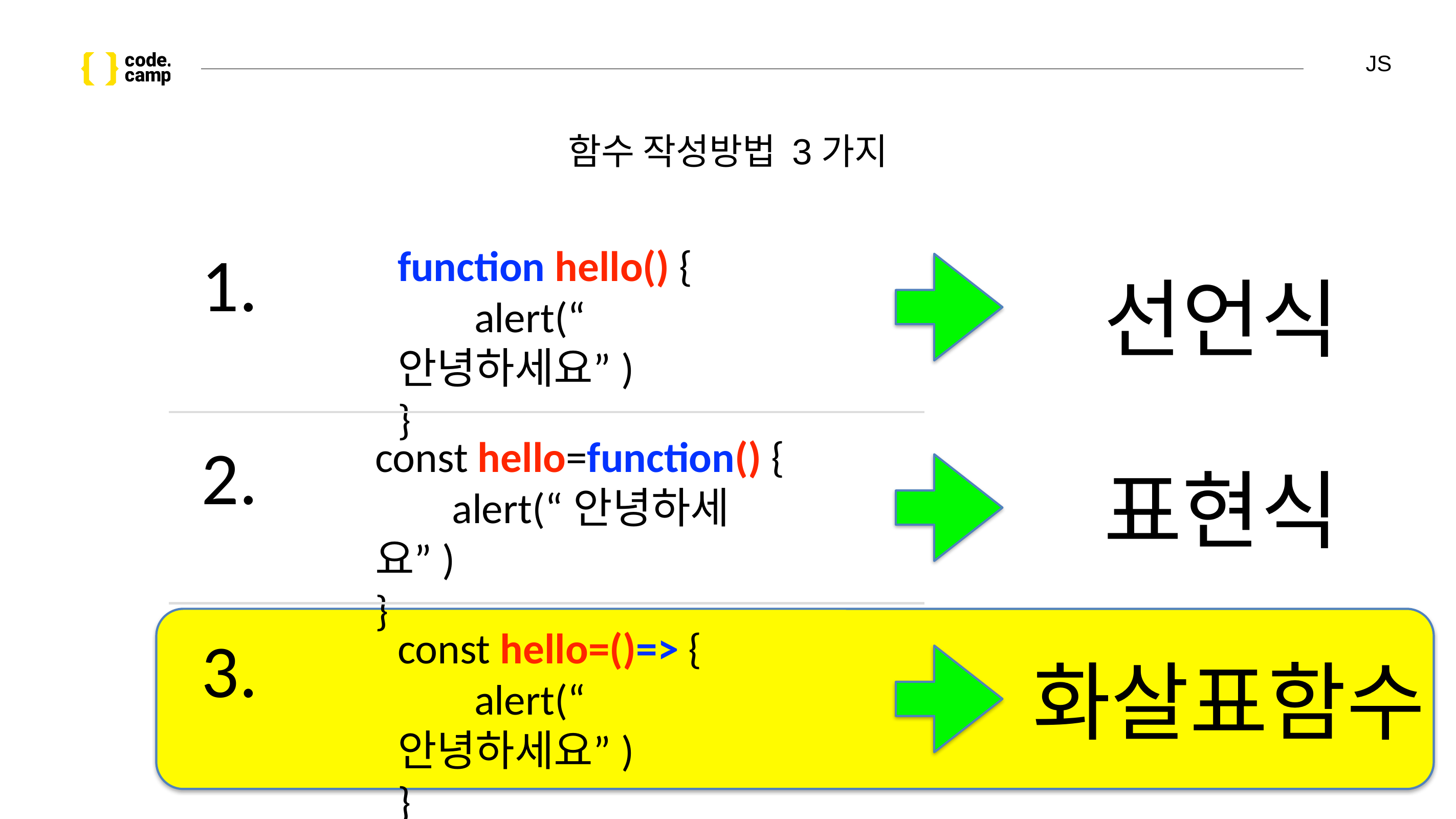

# JS

함수 작성방법 3가지
1.
function hello() {
alert(“안녕하세요”)
}

선언식

2.
const hello=function() {
alert(“안녕하세요”)
}
표현식

const hello=()=> {
alert(“안녕하세요”)
}
3.
화살표함수